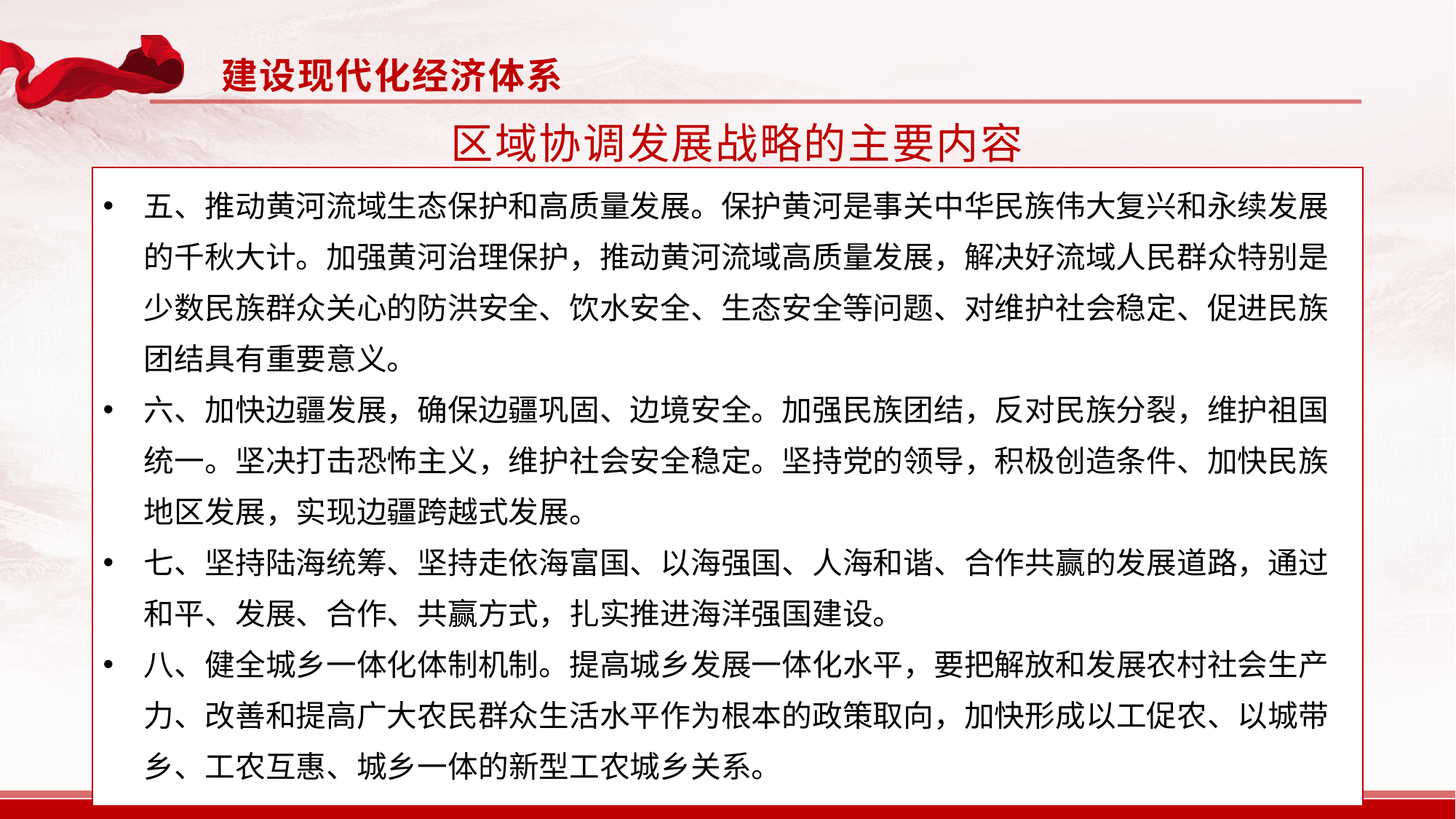

建设现代化经济体系
 区域协调发展战略的主要内容
五、推动黄河流域生态保护和高质量发展。保护黄河是事关中华民族伟大复兴和永续发展的千秋大计。加强黄河治理保护，推动黄河流域高质量发展，解决好流域人民群众特别是少数民族群众关心的防洪安全、饮水安全、生态安全等问题、对维护社会稳定、促进民族团结具有重要意义。
六、加快边疆发展，确保边疆巩固、边境安全。加强民族团结，反对民族分裂，维护祖国统一。坚决打击恐怖主义，维护社会安全稳定。坚持党的领导，积极创造条件、加快民族地区发展，实现边疆跨越式发展。
七、坚持陆海统筹、坚持走依海富国、以海强国、人海和谐、合作共赢的发展道路，通过和平、发展、合作、共赢方式，扎实推进海洋强国建设。
八、健全城乡一体化体制机制。提高城乡发展一体化水平，要把解放和发展农村社会生产力、改善和提高广大农民群众生活水平作为根本的政策取向，加快形成以工促农、以城带乡、工农互惠、城乡一体的新型工农城乡关系。